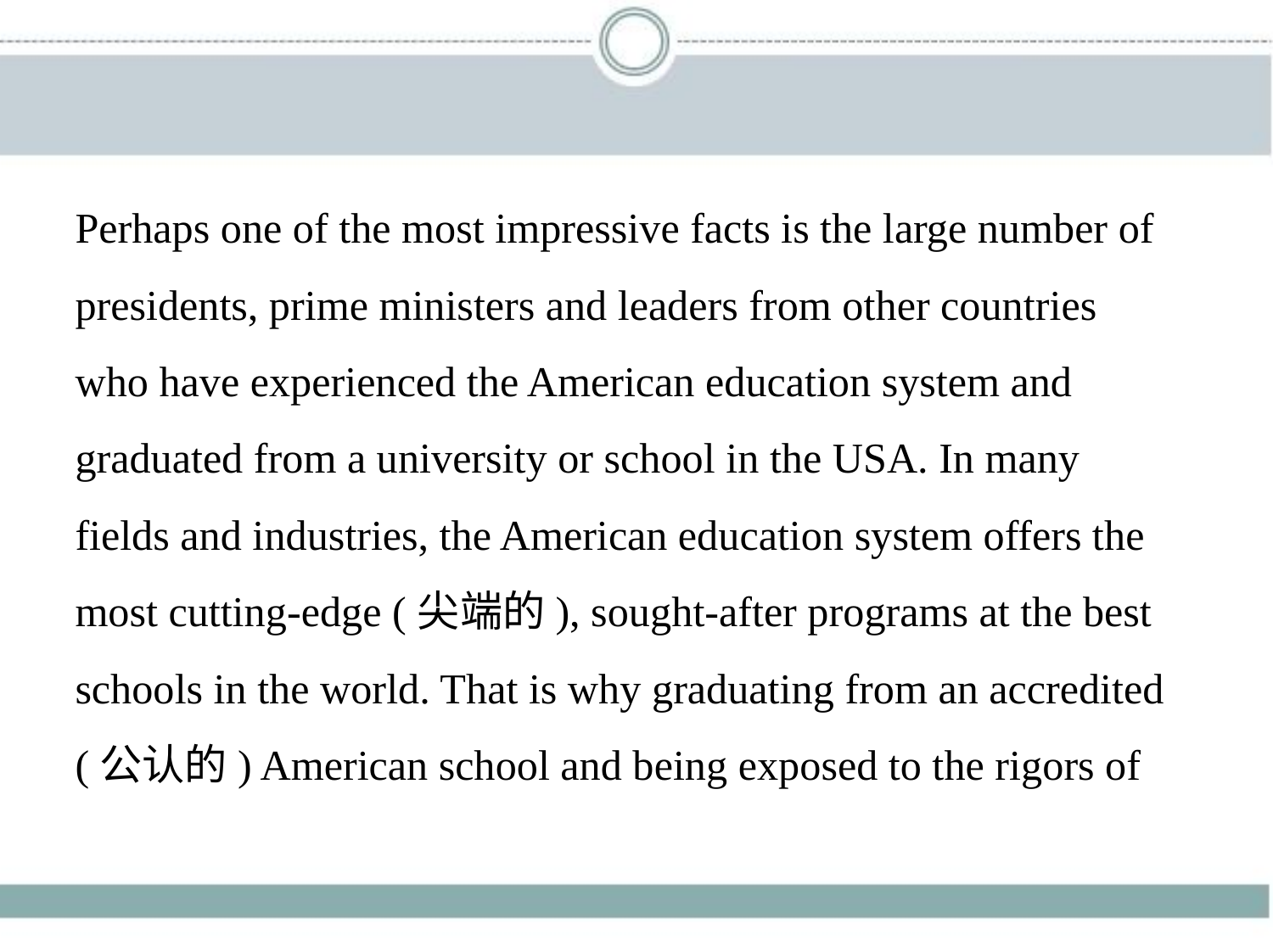

Perhaps one of the most impressive facts is the large number of
presidents, prime ministers and leaders from other countries
who have experienced the American education system and
graduated from a university or school in the USA. In many
fields and industries, the American education system offers the
most cutting-edge (尖端的), sought-after programs at the best
schools in the world. That is why graduating from an accredited
(公认的) American school and being exposed to the rigors of